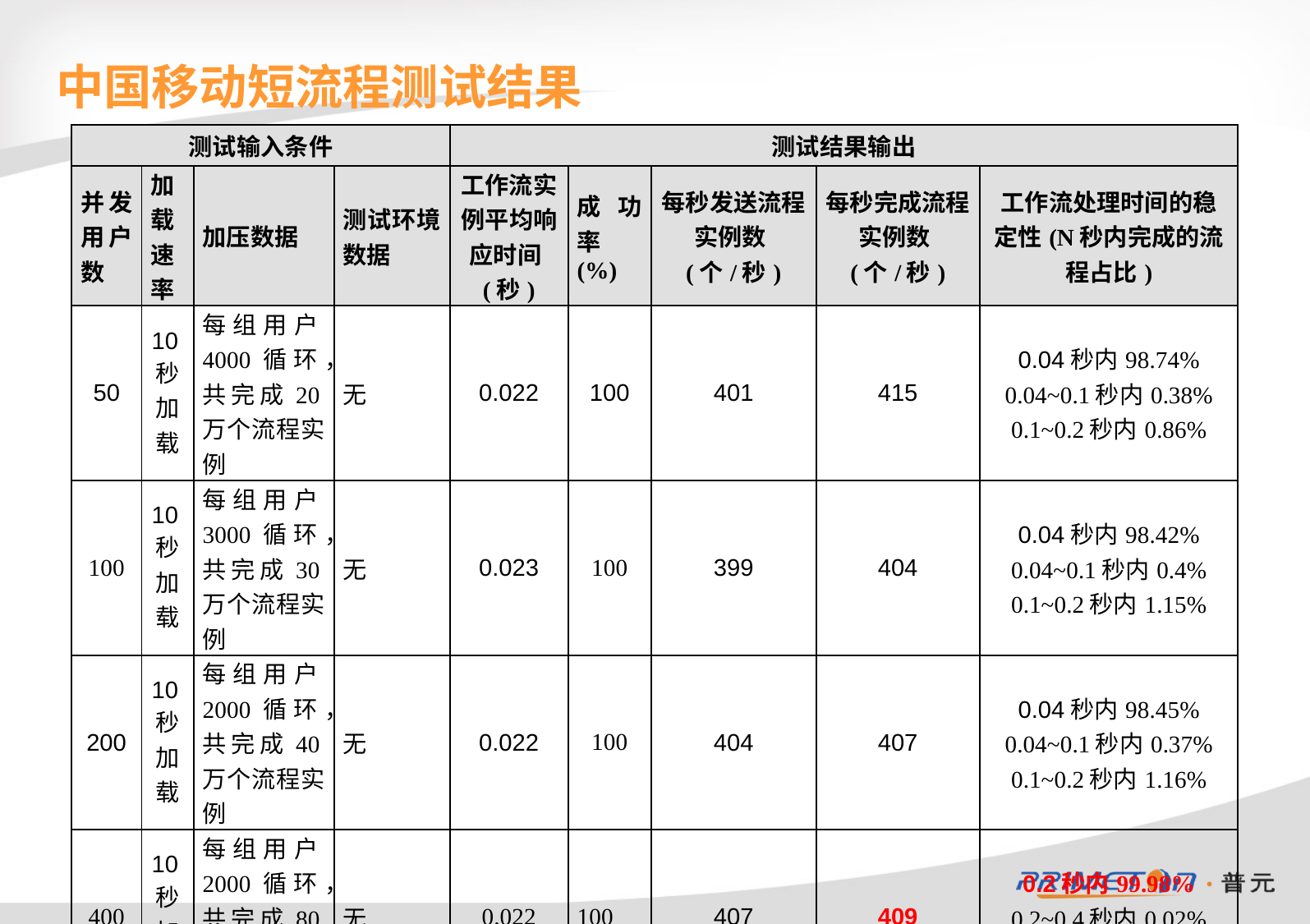

# 中国移动短流程测试结果
| 测试输入条件 |  |  |  | 测试结果输出 |  |  |  |  |
| --- | --- | --- | --- | --- | --- | --- | --- | --- |
| 并发用户数 | 加载速率 | 加压数据 | 测试环境数据 | 工作流实例平均响应时间(秒) | 成功率(%) | 每秒发送流程实例数(个/秒) | 每秒完成流程实例数(个/秒) | 工作流处理时间的稳定性(N秒内完成的流程占比) |
| 50 | 10秒加载 | 每组用户4000循环，共完成20万个流程实例 | 无 | 0.022 | 100 | 401 | 415 | 0.04秒内98.74% 0.04~0.1秒内0.38% 0.1~0.2秒内0.86% |
| 100 | 10秒加载 | 每组用户3000循环，共完成30万个流程实例 | 无 | 0.023 | 100 | 399 | 404 | 0.04秒内98.42% 0.04~0.1秒内0.4% 0.1~0.2秒内1.15% |
| 200 | 10秒加载 | 每组用户2000循环，共完成40万个流程实例 | 无 | 0.022 | 100 | 404 | 407 | 0.04秒内98.45% 0.04~0.1秒内0.37% 0.1~0.2秒内1.16% |
| 400 | 10秒加载 | 每组用户2000循环，共完成80万个流程实例 | 无 | 0.022 | 100 | 407 | 409 | 0.2秒内99.98% 0.2~0.4秒内0.02% 0.4~0.5秒内0.002% |